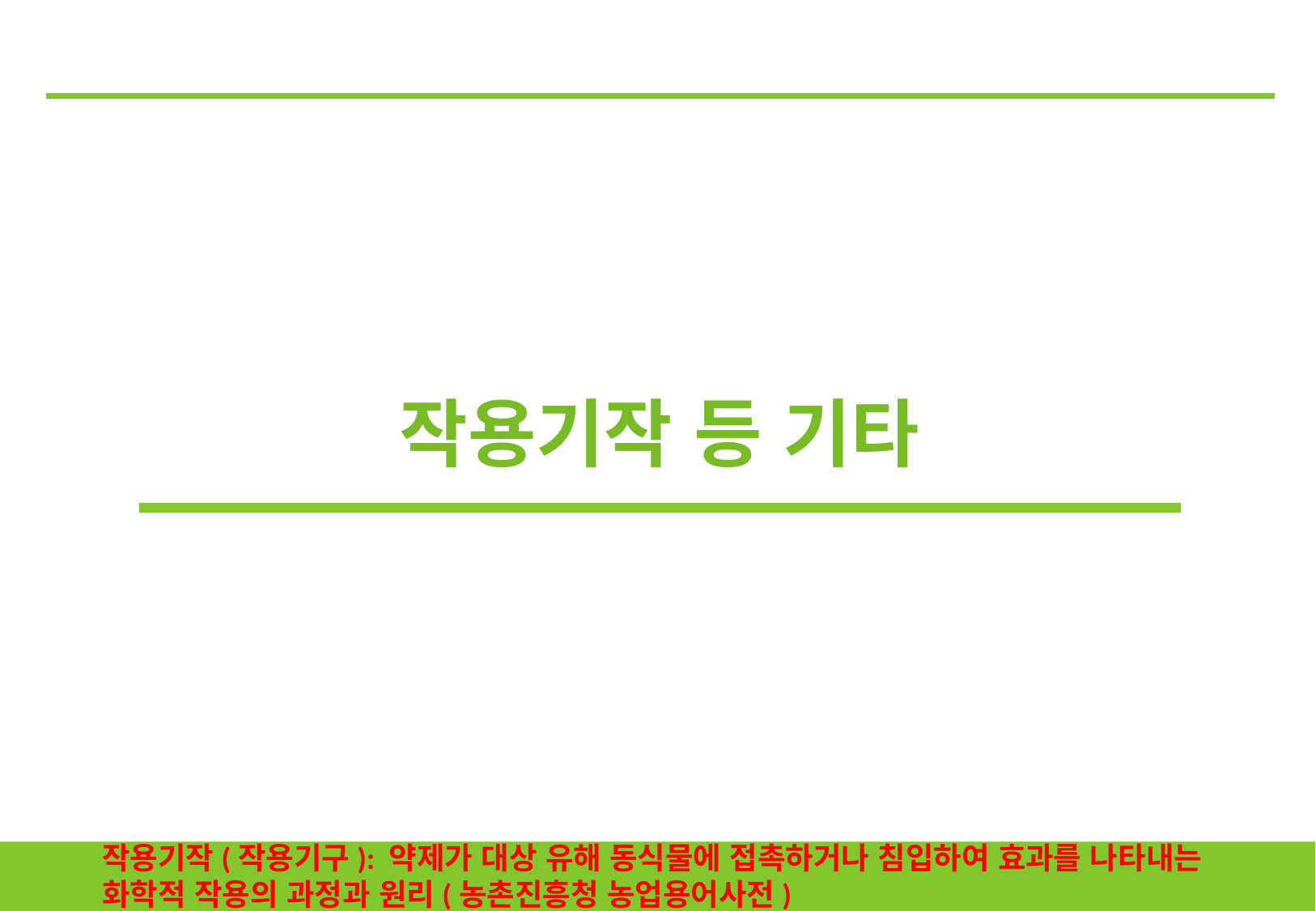

작용기작 등 기타

작용기작(작용기구): 약제가 대상 유해 동식물에 접촉하거나 침입하여 효과를 나타내는 화학적 작용의 과정과 원리(농촌진흥청 농업용어사전)

16